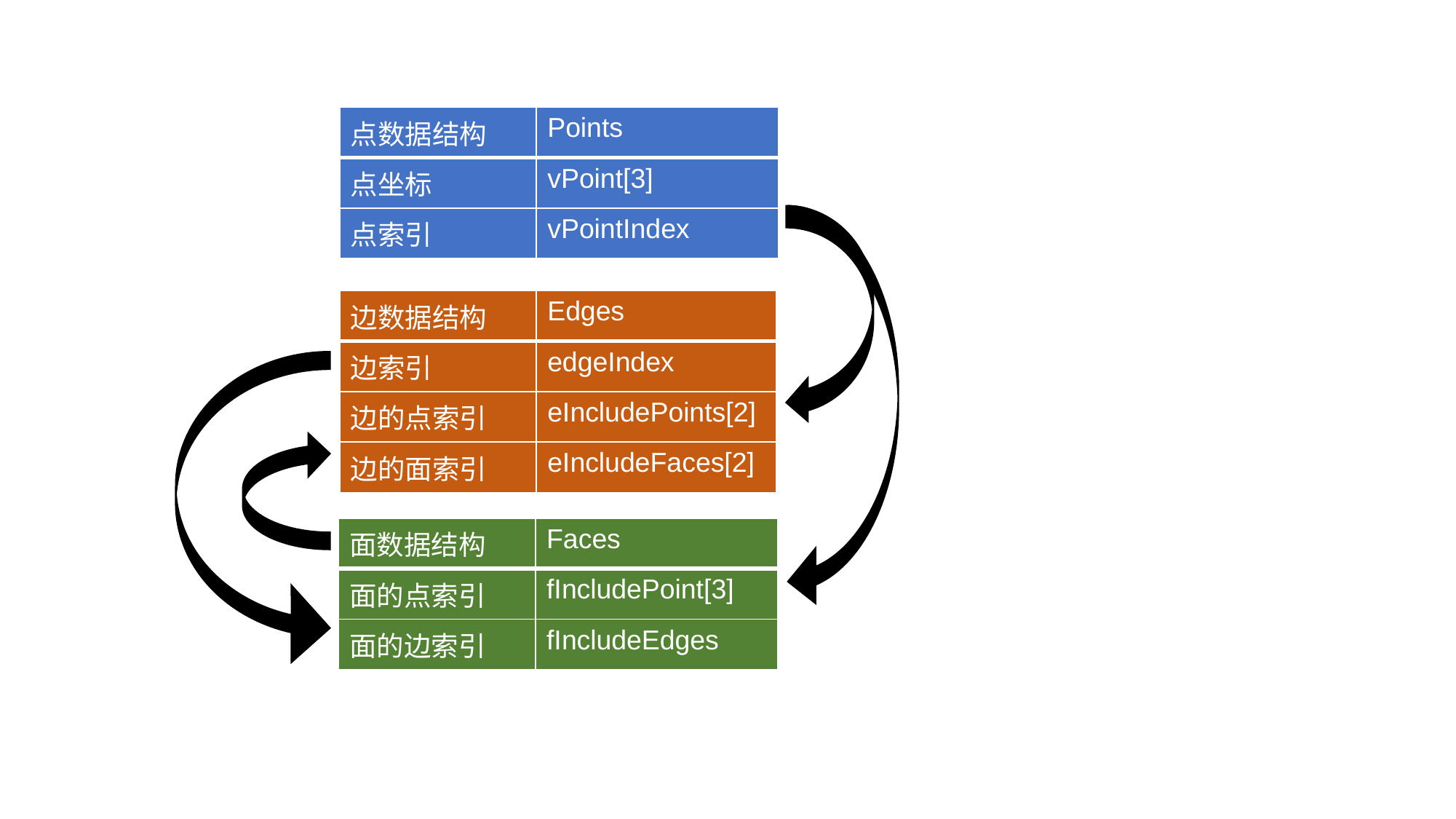

| 点数据结构 | Points |
| --- | --- |
| 点坐标 | vPoint[3] |
| 点索引 | vPointIndex |

| 边数据结构 | Edges |
| --- | --- |
| 边索引 | edgeIndex |
| 边的点索引 | eIncludePoints[2] |
| 边的面索引 | eIncludeFaces[2] |

| 面数据结构 | Faces |
| --- | --- |
| 面的点索引 | fIncludePoint[3] |
| 面的边索引 | fIncludeEdges |